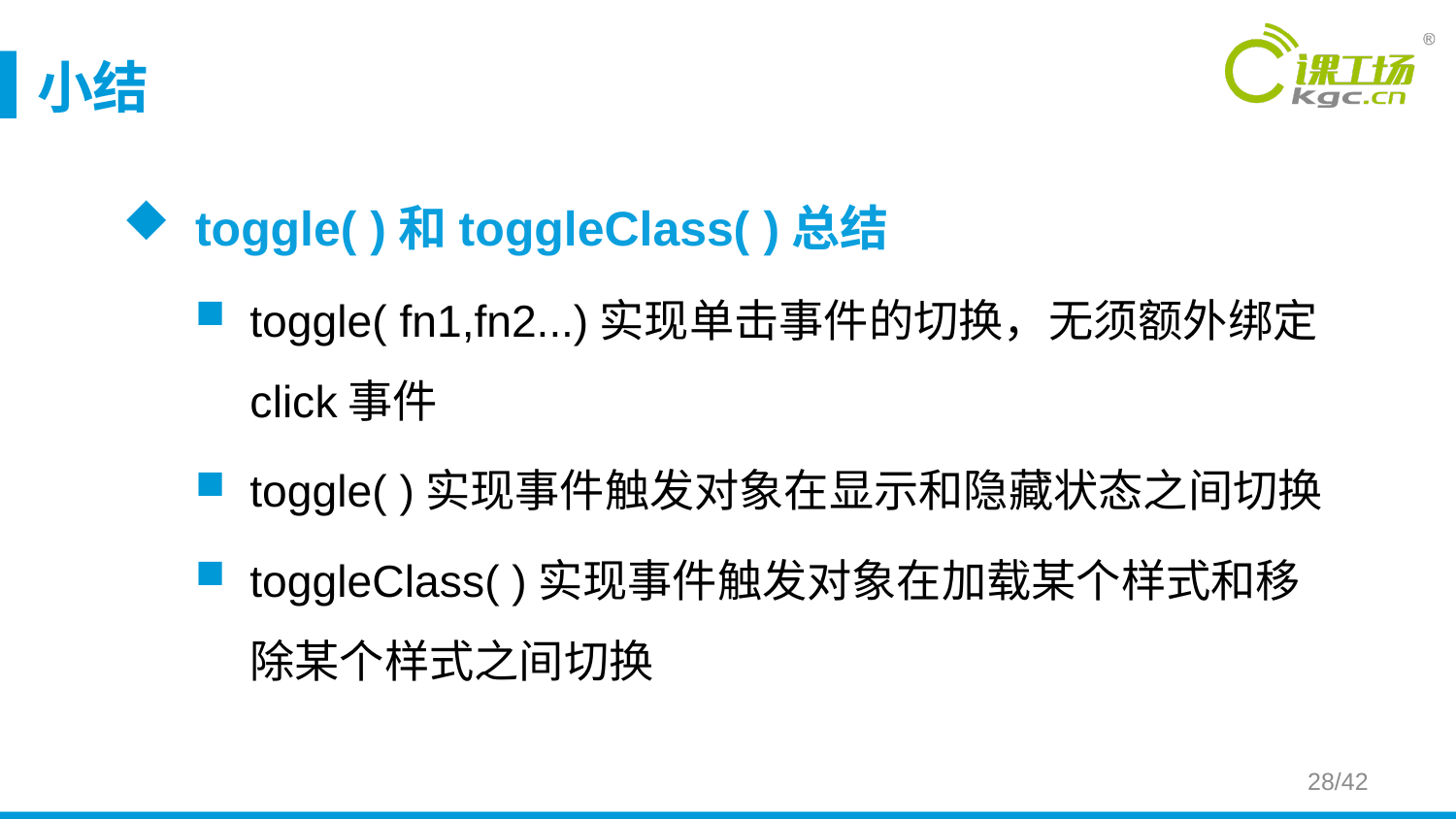

# 小结
toggle( )和toggleClass( )总结
toggle( fn1,fn2...)实现单击事件的切换，无须额外绑定click事件
toggle( )实现事件触发对象在显示和隐藏状态之间切换
toggleClass( )实现事件触发对象在加载某个样式和移除某个样式之间切换
28/42